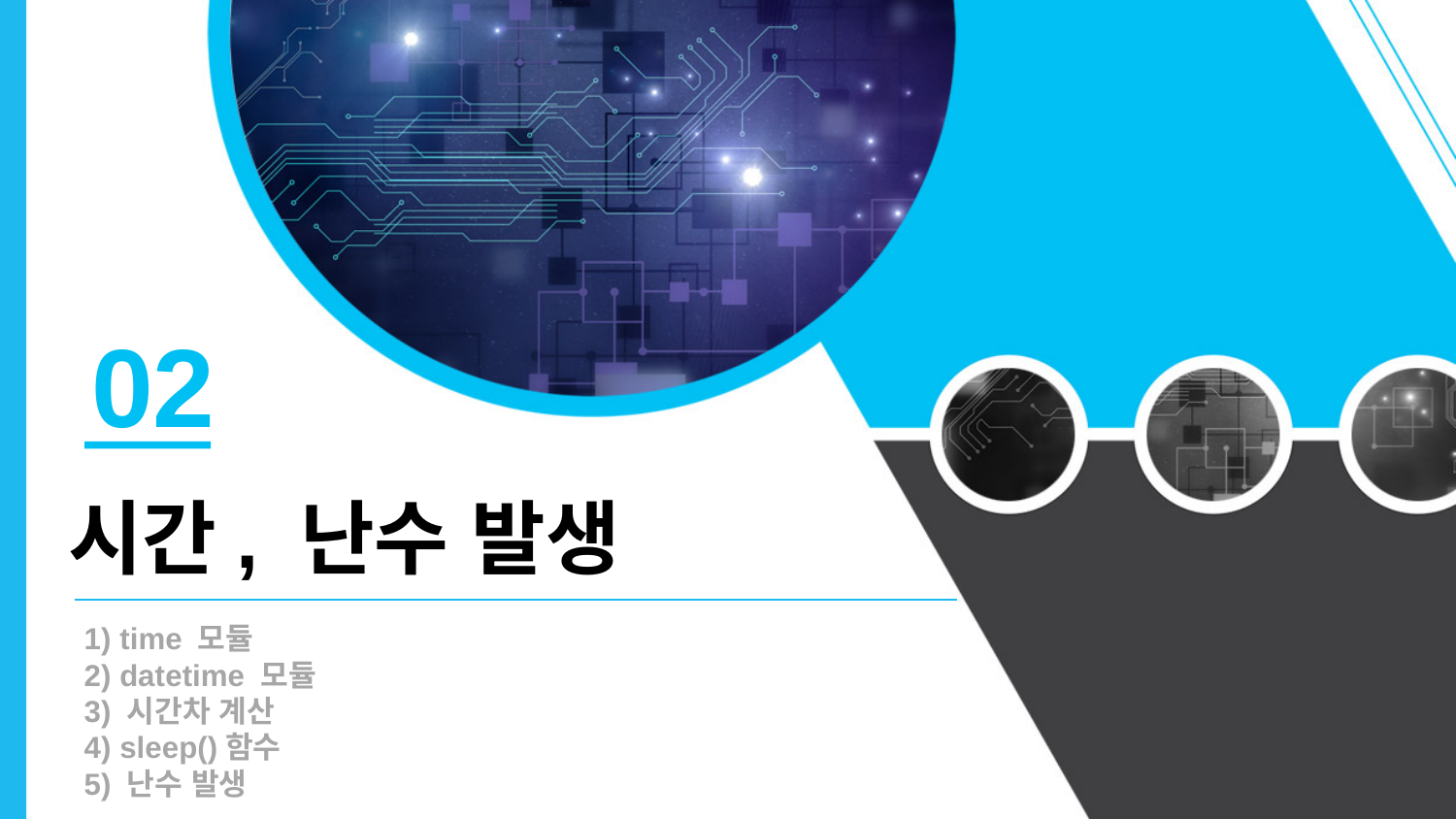

02

시간, 난수 발생
1) time 모듈
2) datetime 모듈
3) 시간차 계산
4) sleep()함수
5) 난수 발생